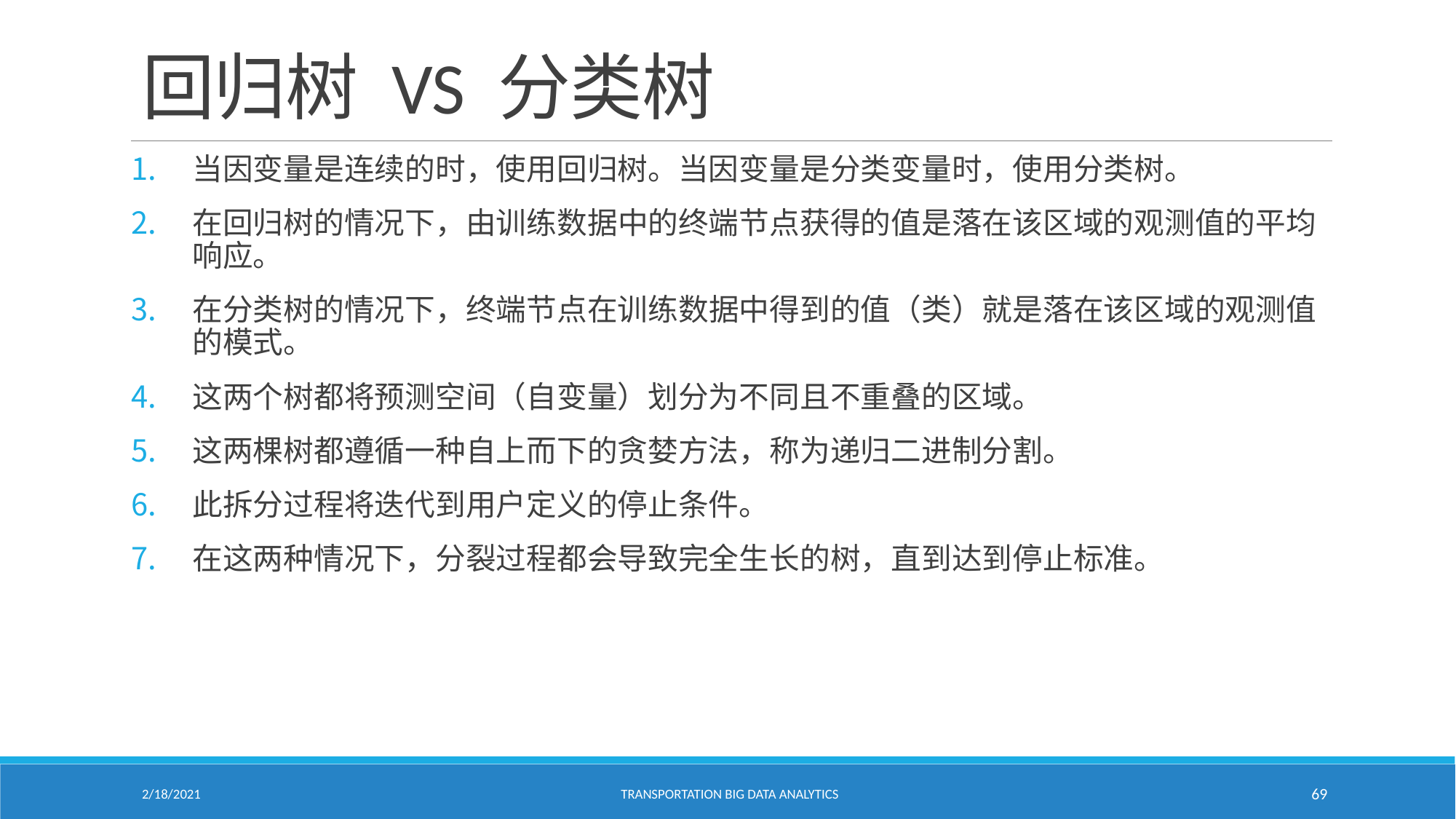

# 回归树 VS 分类树
当因变量是连续的时，使用回归树。当因变量是分类变量时，使用分类树。
在回归树的情况下，由训练数据中的终端节点获得的值是落在该区域的观测值的平均响应。
在分类树的情况下，终端节点在训练数据中得到的值（类）就是落在该区域的观测值的模式。
这两个树都将预测空间（自变量）划分为不同且不重叠的区域。
这两棵树都遵循一种自上而下的贪婪方法，称为递归二进制分割。
此拆分过程将迭代到用户定义的停止条件。
在这两种情况下，分裂过程都会导致完全生长的树，直到达到停止标准。
2/18/2021
Transportation Big Data Analytics
69